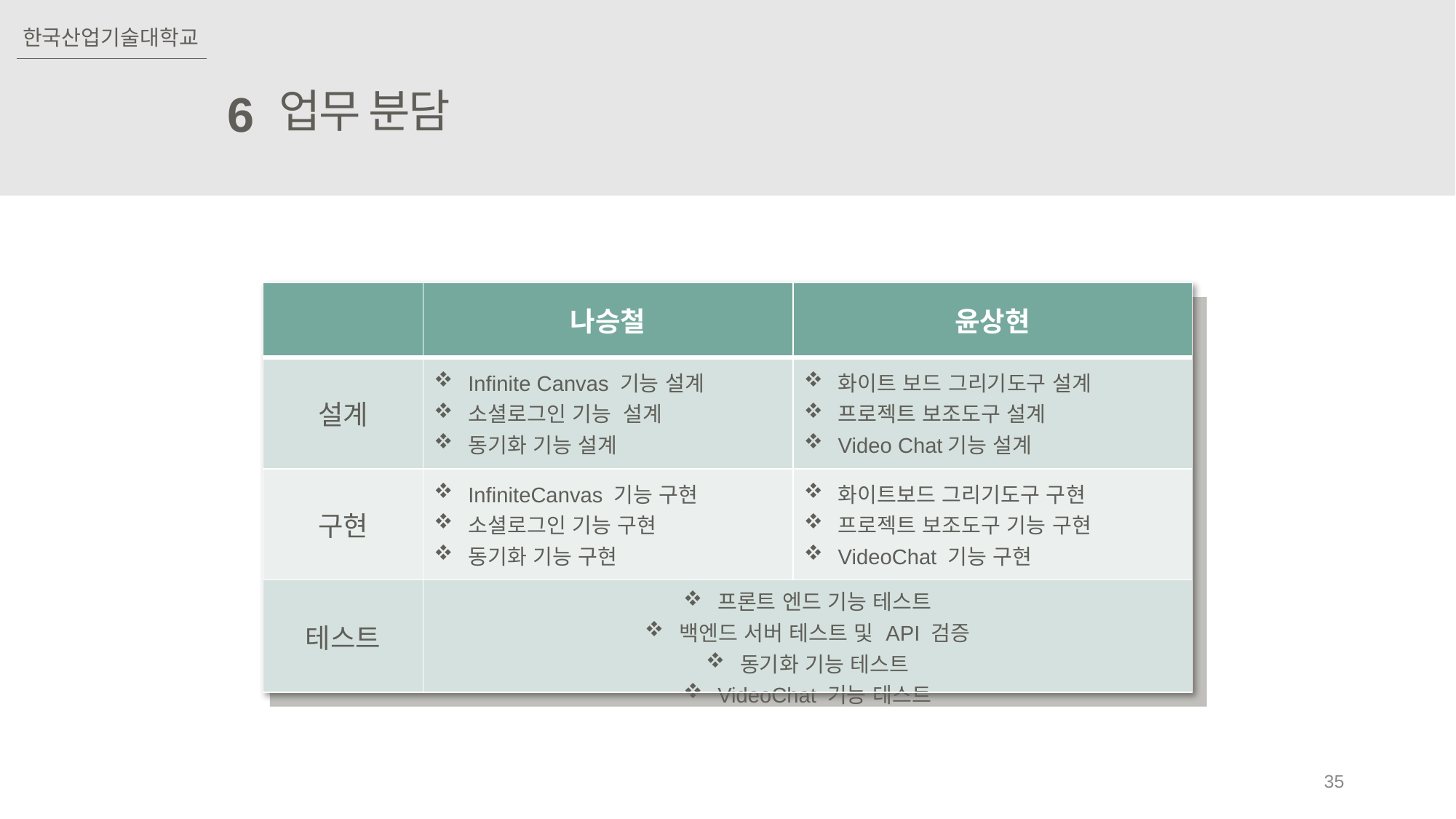

한국산업기술대학교
업무 분담
6
|  | 나승철 | 윤상현 |
| --- | --- | --- |
| 설계 | Infinite Canvas 기능 설계 소셜로그인 기능 설계 동기화 기능 설계 | 화이트 보드 그리기도구 설계 프로젝트 보조도구 설계 Video Chat기능 설계 |
| 구현 | InfiniteCanvas 기능 구현 소셜로그인 기능 구현 동기화 기능 구현 | 화이트보드 그리기도구 구현 프로젝트 보조도구 기능 구현 VideoChat 기능 구현 |
| 테스트 | 프론트 엔드 기능 테스트 백엔드 서버 테스트 및 API 검증 동기화 기능 테스트 VideoChat 기능 테스트 |  |

35